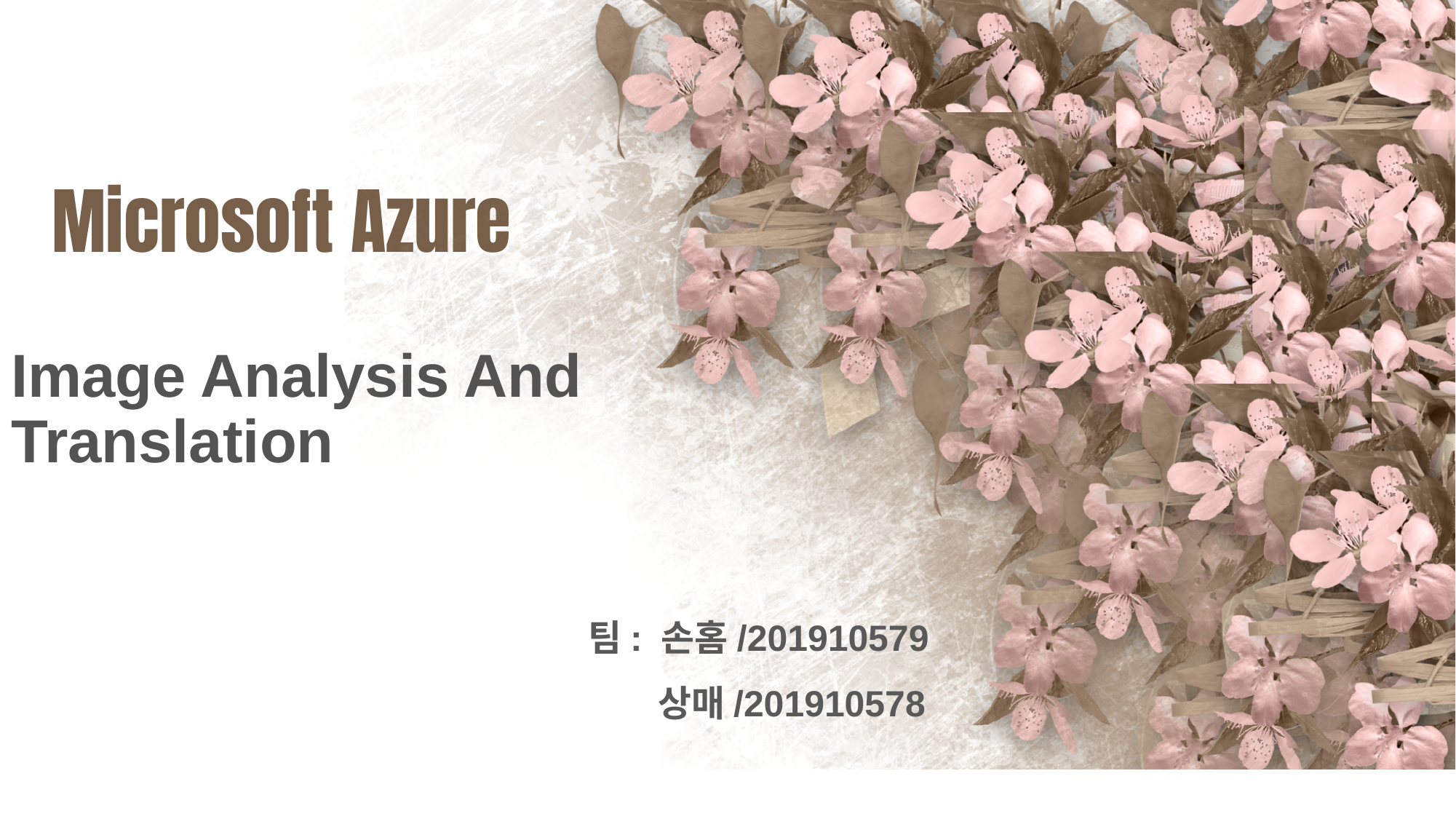

# Image Analysis And Translation
팀: 손홈/201910579
      상매/201910578